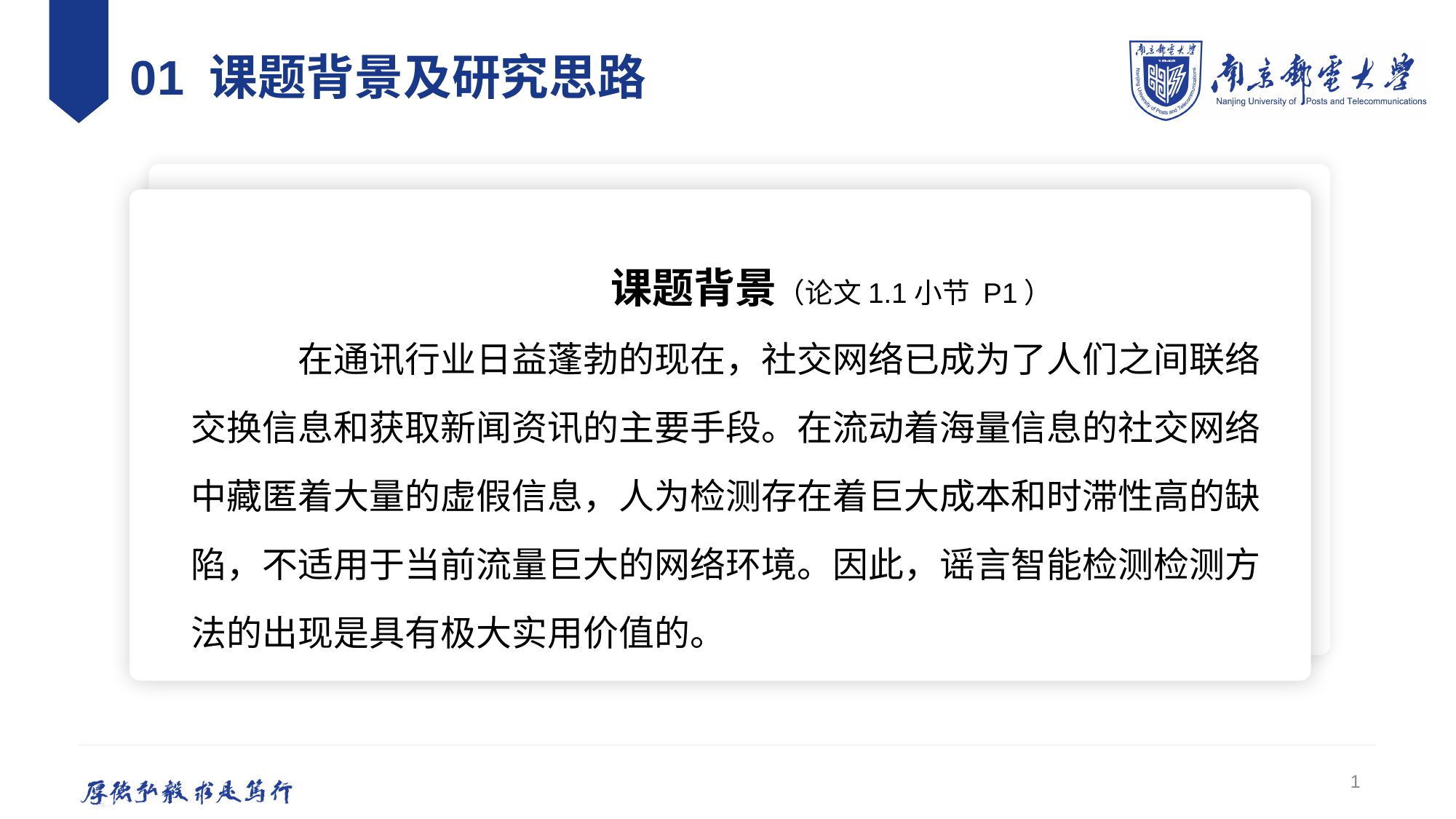

# 01 课题背景及研究思路

                     课题背景（论文1.1小节 P1）
	在通讯行业日益蓬勃的现在，社交网络已成为了人们之间联络交换信息和获取新闻资讯的主要手段。在流动着海量信息的社交网络中藏匿着大量的虚假信息，人为检测存在着巨大成本和时滞性高的缺陷，不适用于当前流量巨大的网络环境。因此，谣言智能检测检测方法的出现是具有极大实用价值的。
1